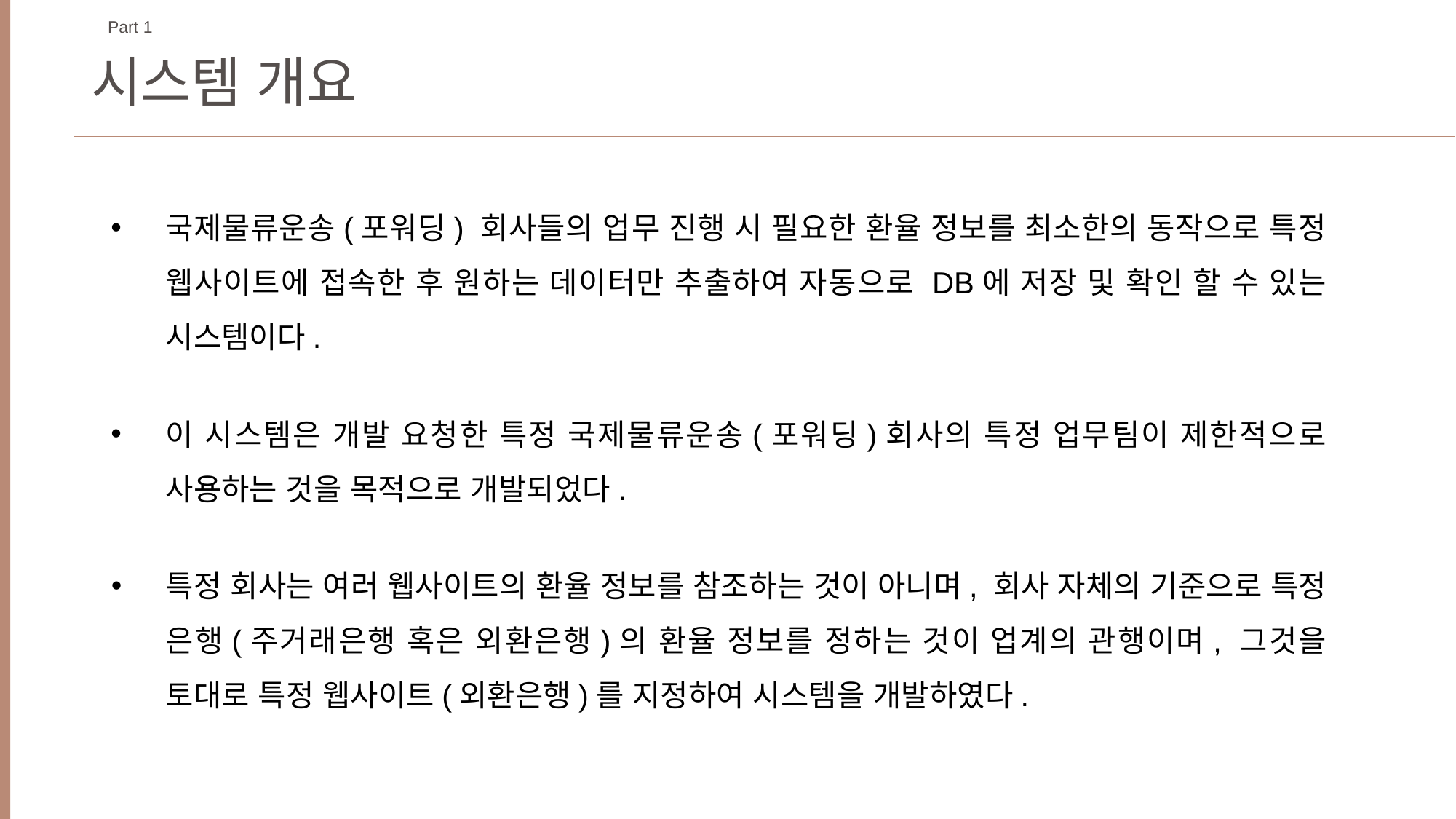

Part 1
시스템 개요
국제물류운송(포워딩) 회사들의 업무 진행 시 필요한 환율 정보를 최소한의 동작으로 특정 웹사이트에 접속한 후 원하는 데이터만 추출하여 자동으로 DB에 저장 및 확인 할 수 있는 시스템이다.
이 시스템은 개발 요청한 특정 국제물류운송(포워딩)회사의 특정 업무팀이 제한적으로 사용하는 것을 목적으로 개발되었다.
특정 회사는 여러 웹사이트의 환율 정보를 참조하는 것이 아니며, 회사 자체의 기준으로 특정 은행(주거래은행 혹은 외환은행)의 환율 정보를 정하는 것이 업계의 관행이며, 그것을 토대로 특정 웹사이트(외환은행)를 지정하여 시스템을 개발하였다.